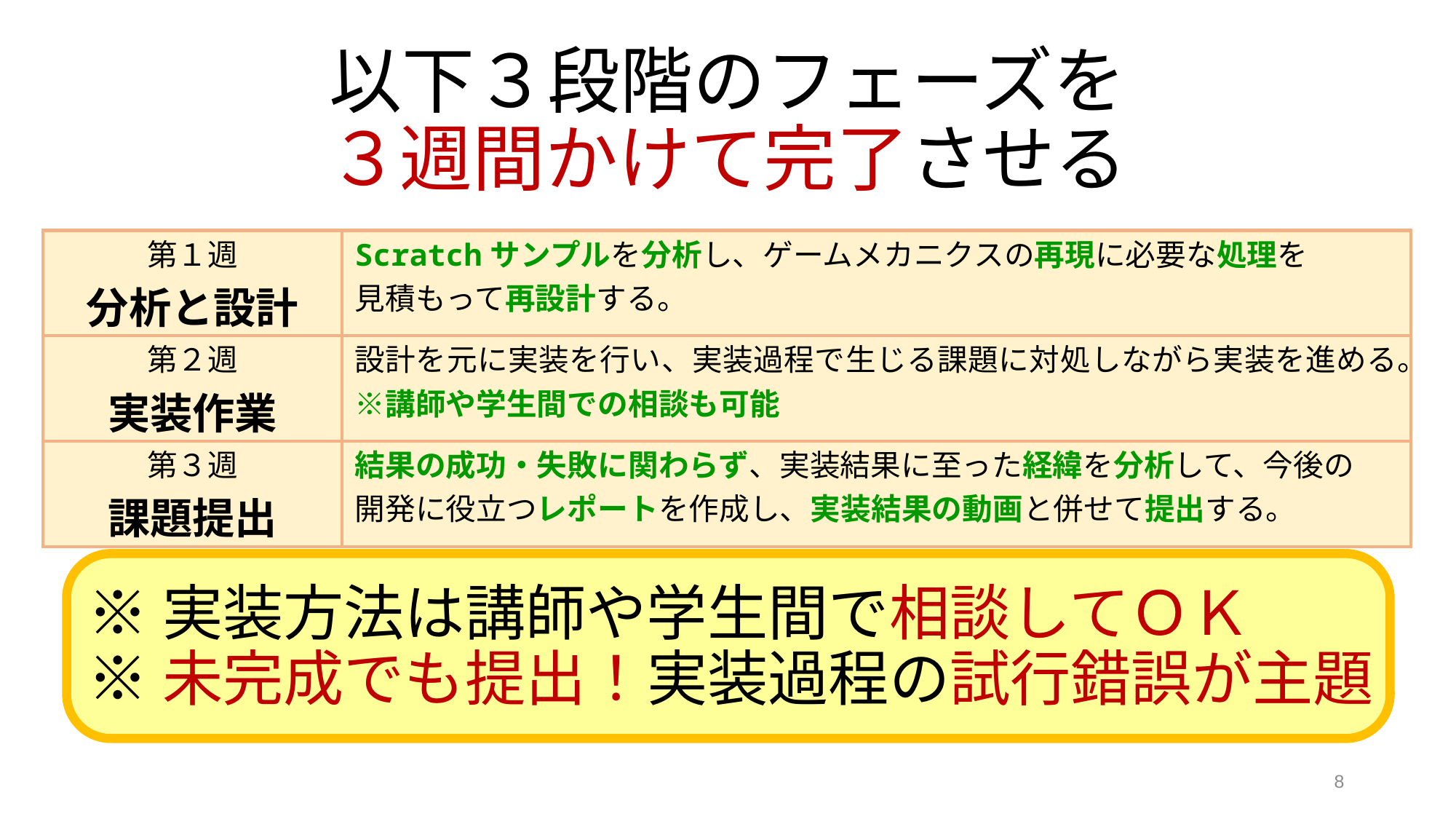

以下３段階のフェーズを
３週間かけて完了させる
| 第１週 分析と設計 | Scratchサンプルを分析し、ゲームメカニクスの再現に必要な処理を 見積もって再設計する。 |
| --- | --- |
| 第２週 実装作業 | 設計を元に実装を行い、実装過程で生じる課題に対処しながら実装を進める。※講師や学生間での相談も可能 |
| 第３週 課題提出 | 結果の成功・失敗に関わらず、実装結果に至った経緯を分析して、今後の 開発に役立つレポートを作成し、実装結果の動画と併せて提出する。 |

※実装方法は講師や学生間で相談してＯＫ
※未完成でも提出！実装過程の試行錯誤が主題
8